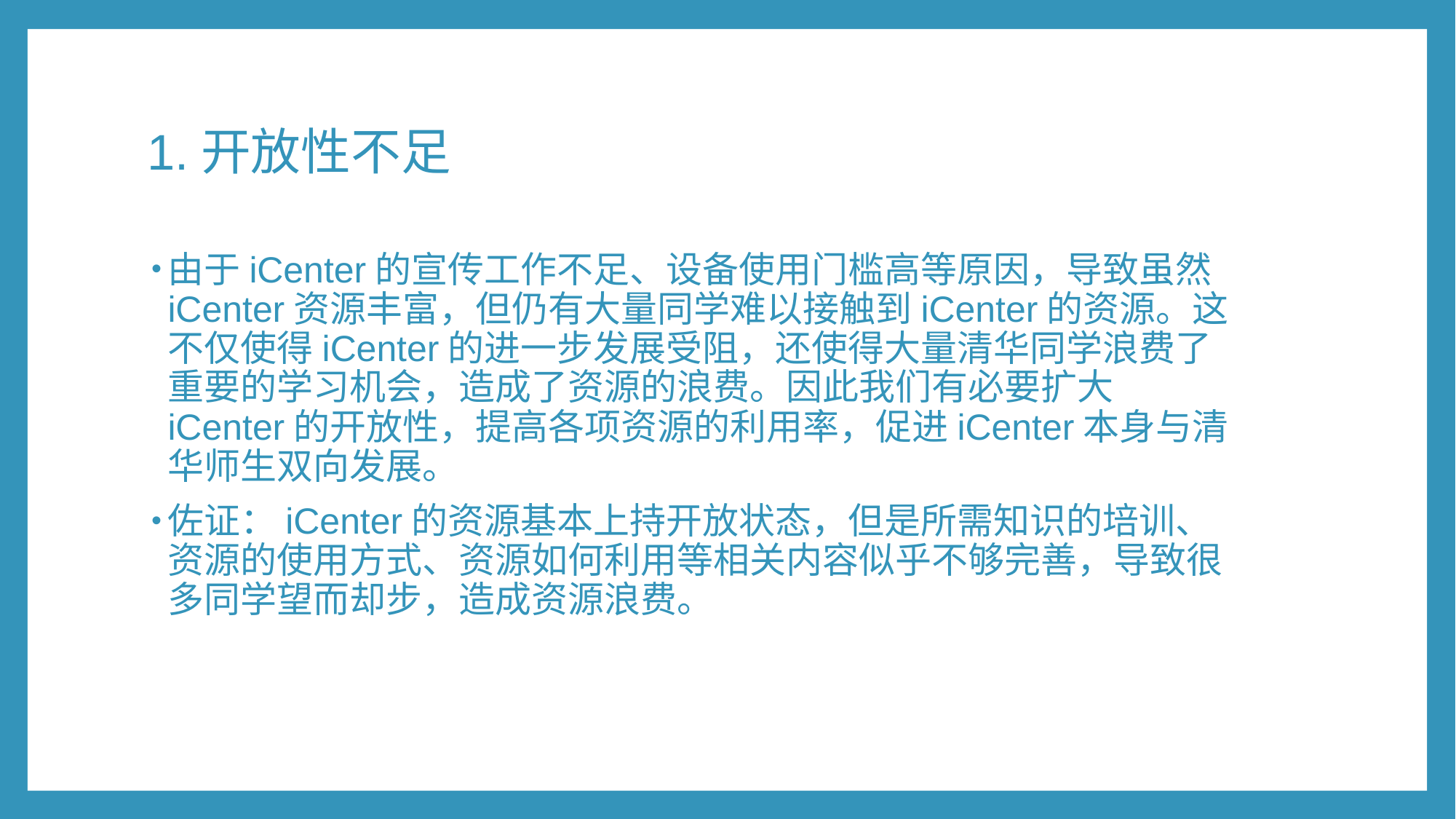

# 1.开放性不足
由于iCenter的宣传工作不足、设备使用门槛高等原因，导致虽然iCenter资源丰富，但仍有大量同学难以接触到iCenter的资源。这不仅使得iCenter的进一步发展受阻，还使得大量清华同学浪费了重要的学习机会，造成了资源的浪费。因此我们有必要扩大iCenter的开放性，提高各项资源的利用率，促进iCenter本身与清华师生双向发展。
佐证：iCenter的资源基本上持开放状态，但是所需知识的培训、资源的使用方式、资源如何利用等相关内容似乎不够完善，导致很多同学望而却步，造成资源浪费。